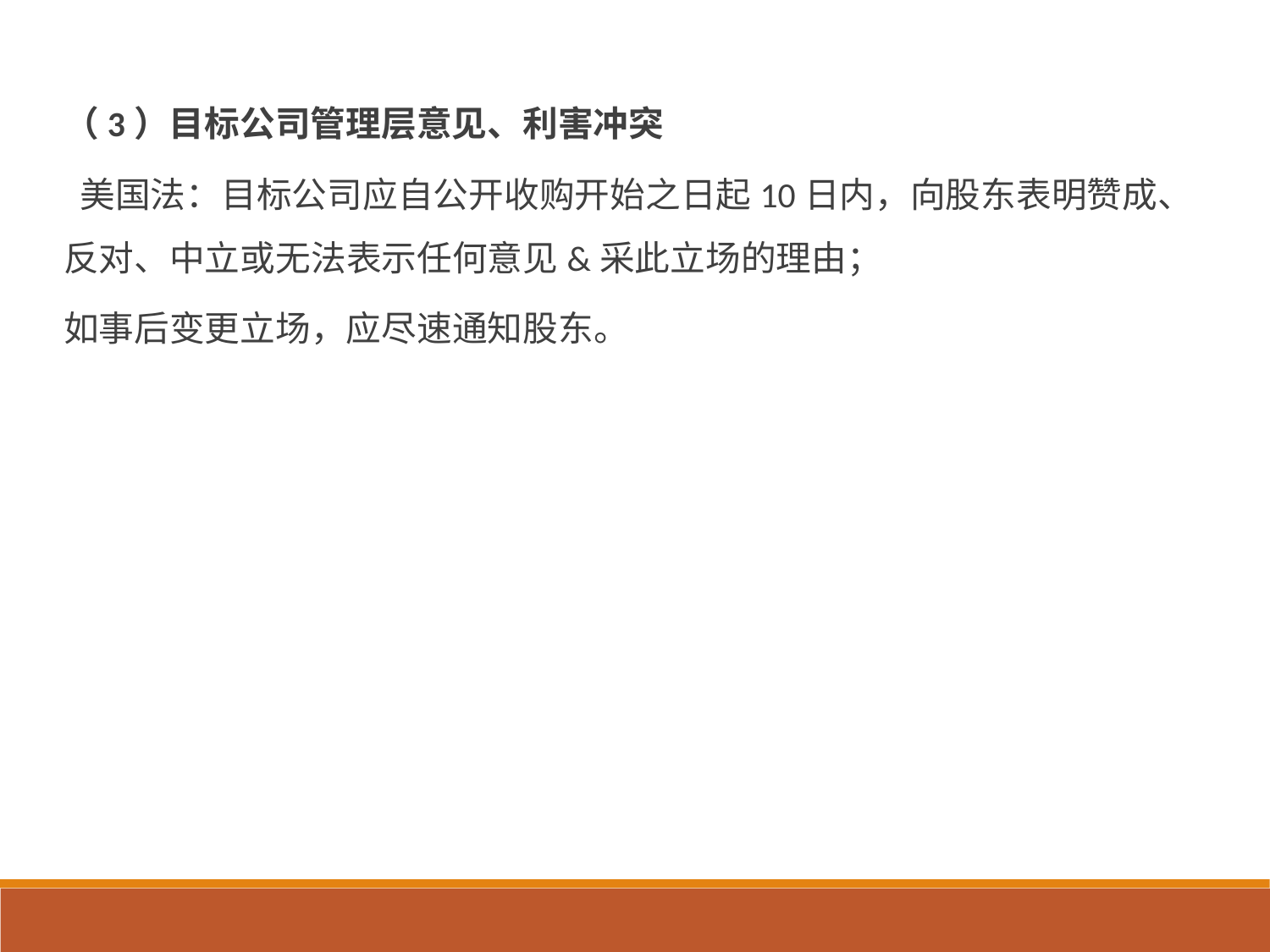

（3）目标公司管理层意见、利害冲突
 美国法：目标公司应自公开收购开始之日起10日内，向股东表明赞成、反对、中立或无法表示任何意见&采此立场的理由；
如事后变更立场，应尽速通知股东。